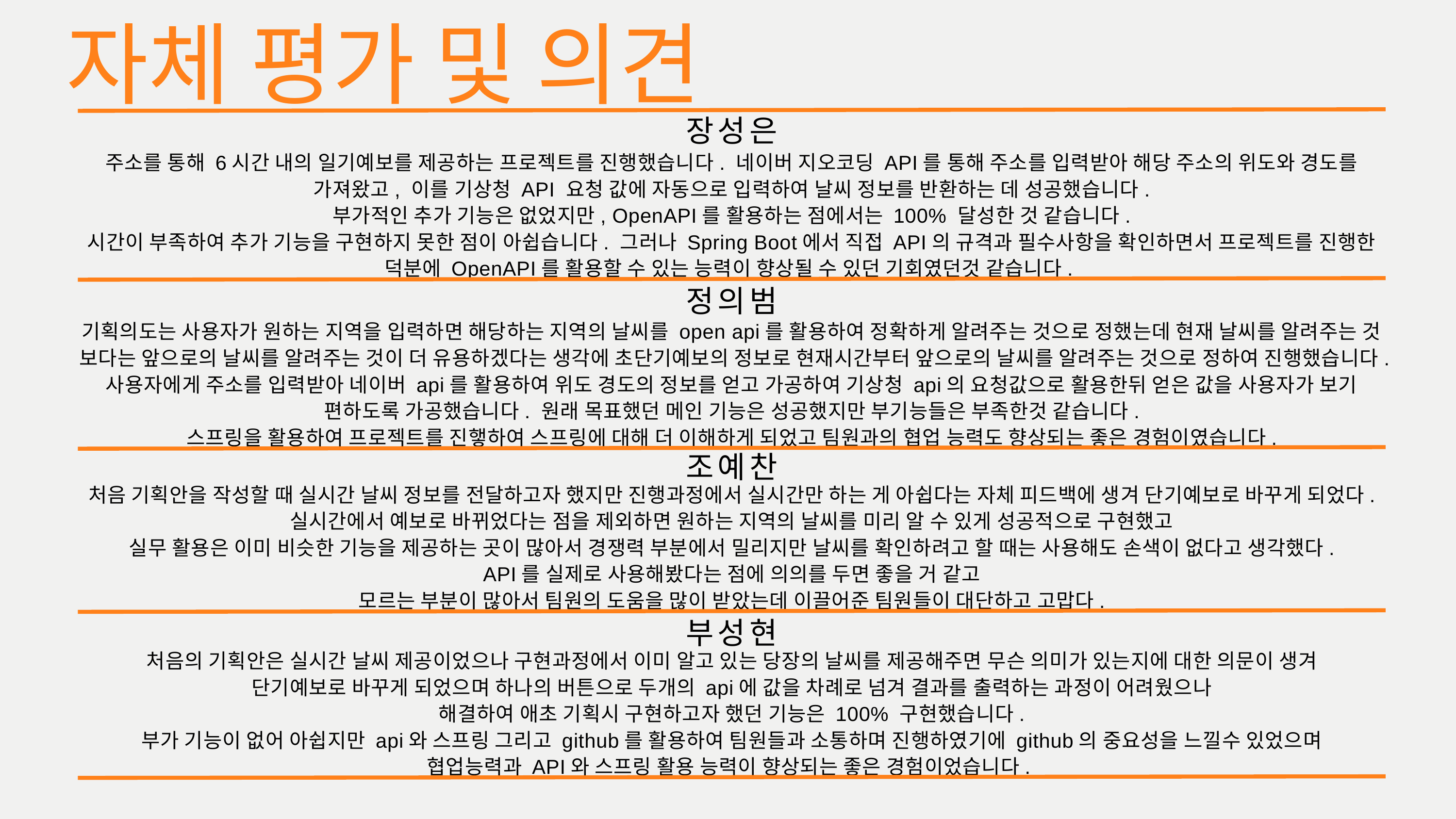

자체 평가 및 의견
장성은

주소를 통해 6시간 내의 일기예보를 제공하는 프로젝트를 진행했습니다. 네이버 지오코딩 API를 통해 주소를 입력받아 해당 주소의 위도와 경도를 가져왔고, 이를 기상청 API 요청 값에 자동으로 입력하여 날씨 정보를 반환하는 데 성공했습니다.
부가적인 추가 기능은 없었지만, OpenAPI를 활용하는 점에서는 100% 달성한 것 같습니다.
시간이 부족하여 추가 기능을 구현하지 못한 점이 아쉽습니다. 그러나 Spring Boot에서 직접 API의 규격과 필수사항을 확인하면서 프로젝트를 진행한 덕분에 OpenAPI를 활용할 수 있는 능력이 향상될 수 있던 기회였던것 같습니다.
정의범

기획의도는 사용자가 원하는 지역을 입력하면 해당하는 지역의 날씨를 open api를 활용하여 정확하게 알려주는 것으로 정했는데 현재 날씨를 알려주는 것 보다는 앞으로의 날씨를 알려주는 것이 더 유용하겠다는 생각에 초단기예보의 정보로 현재시간부터 앞으로의 날씨를 알려주는 것으로 정하여 진행했습니다.사용자에게 주소를 입력받아 네이버 api를 활용하여 위도 경도의 정보를 얻고 가공하여 기상청 api의 요청값으로 활용한뒤 얻은 값을 사용자가 보기 편하도록 가공했습니다. 원래 목표했던 메인 기능은 성공했지만 부기능들은 부족한것 같습니다.
스프링을 활용하여 프로젝트를 진햏하여 스프링에 대해 더 이해하게 되었고 팀원과의 협업 능력도 향상되는 좋은 경험이였습니다.
조예찬

처음 기획안을 작성할 때 실시간 날씨 정보를 전달하고자 했지만 진행과정에서 실시간만 하는 게 아쉽다는 자체 피드백에 생겨 단기예보로 바꾸게 되었다.
실시간에서 예보로 바뀌었다는 점을 제외하면 원하는 지역의 날씨를 미리 알 수 있게 성공적으로 구현했고
실무 활용은 이미 비슷한 기능을 제공하는 곳이 많아서 경쟁력 부분에서 밀리지만 날씨를 확인하려고 할 때는 사용해도 손색이 없다고 생각했다.
API를 실제로 사용해봤다는 점에 의의를 두면 좋을 거 같고
모르는 부분이 많아서 팀원의 도움을 많이 받았는데 이끌어준 팀원들이 대단하고 고맙다.
부성현

처음의 기획안은 실시간 날씨 제공이었으나 구현과정에서 이미 알고 있는 당장의 날씨를 제공해주면 무슨 의미가 있는지에 대한 의문이 생겨
단기예보로 바꾸게 되었으며 하나의 버튼으로 두개의 api에 값을 차례로 넘겨 결과를 출력하는 과정이 어려웠으나
해결하여 애초 기획시 구현하고자 했던 기능은 100% 구현했습니다.
부가 기능이 없어 아쉽지만 api와 스프링 그리고 github를 활용하여 팀원들과 소통하며 진행하였기에 github의 중요성을 느낄수 있었으며
협업능력과 API와 스프링 활용 능력이 향상되는 좋은 경험이었습니다.